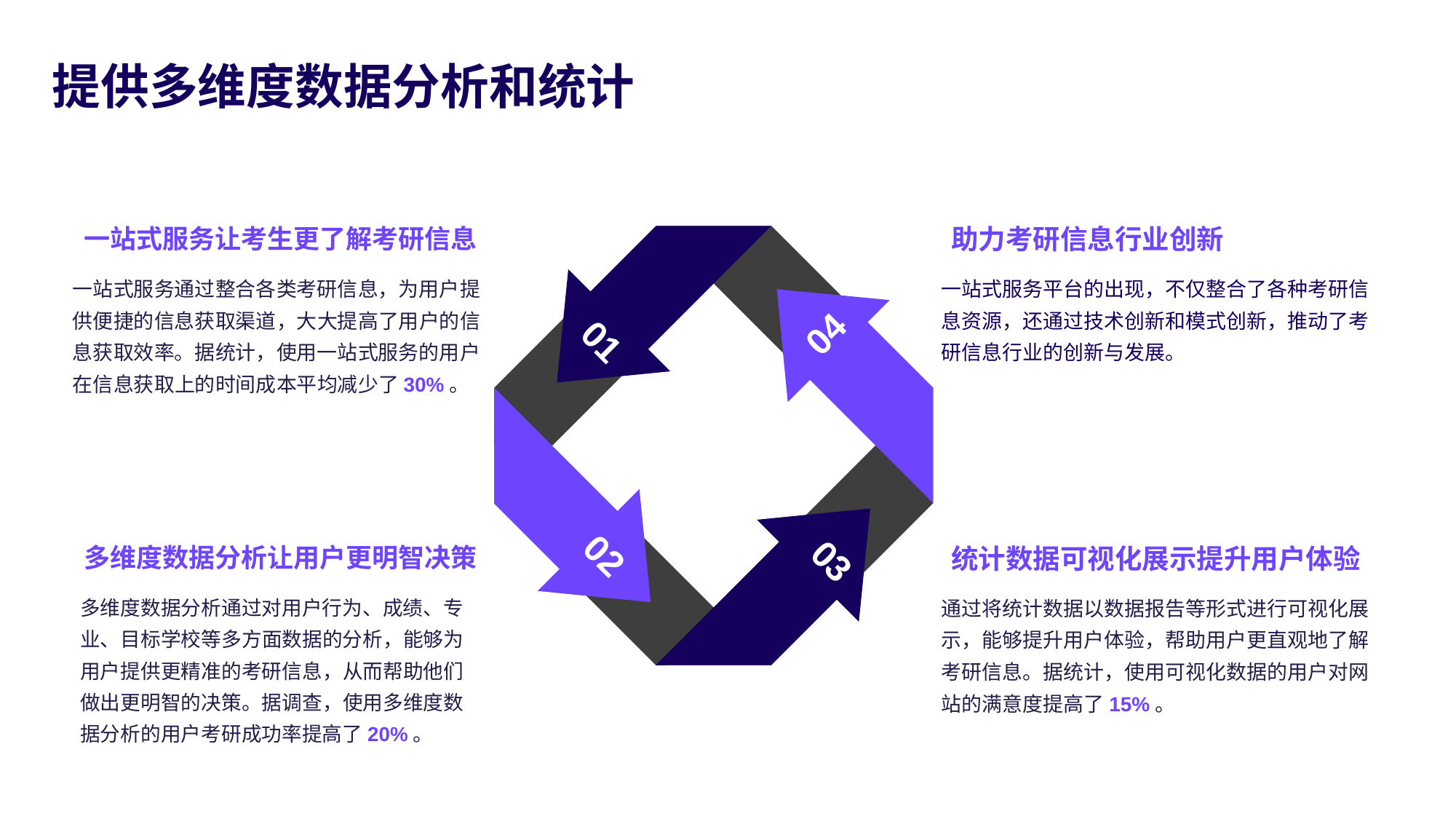

提供多维度数据分析和统计
用户个性化需求得到满足

一站式服务让考生更了解考研信息
助力考研信息行业创新
一站式服务通过整合各类考研信息，为用户提供便捷的信息获取渠道，大大提高了用户的信息获取效率。据统计，使用一站式服务的用户在信息获取上的时间成本平均减少了30%。
一站式服务平台的出现，不仅整合了各种考研信息资源，还通过技术创新和模式创新，推动了考研信息行业的创新与发展。
04
01
02
03
多维度数据分析让用户更明智决策
统计数据可视化展示提升用户体验
多维度数据分析通过对用户行为、成绩、专业、目标学校等多方面数据的分析，能够为用户提供更精准的考研信息，从而帮助他们做出更明智的决策。据调查，使用多维度数据分析的用户考研成功率提高了20%。
通过将统计数据以数据报告等形式进行可视化展示，能够提升用户体验，帮助用户更直观地了解考研信息。据统计，使用可视化数据的用户对网站的满意度提高了15%。